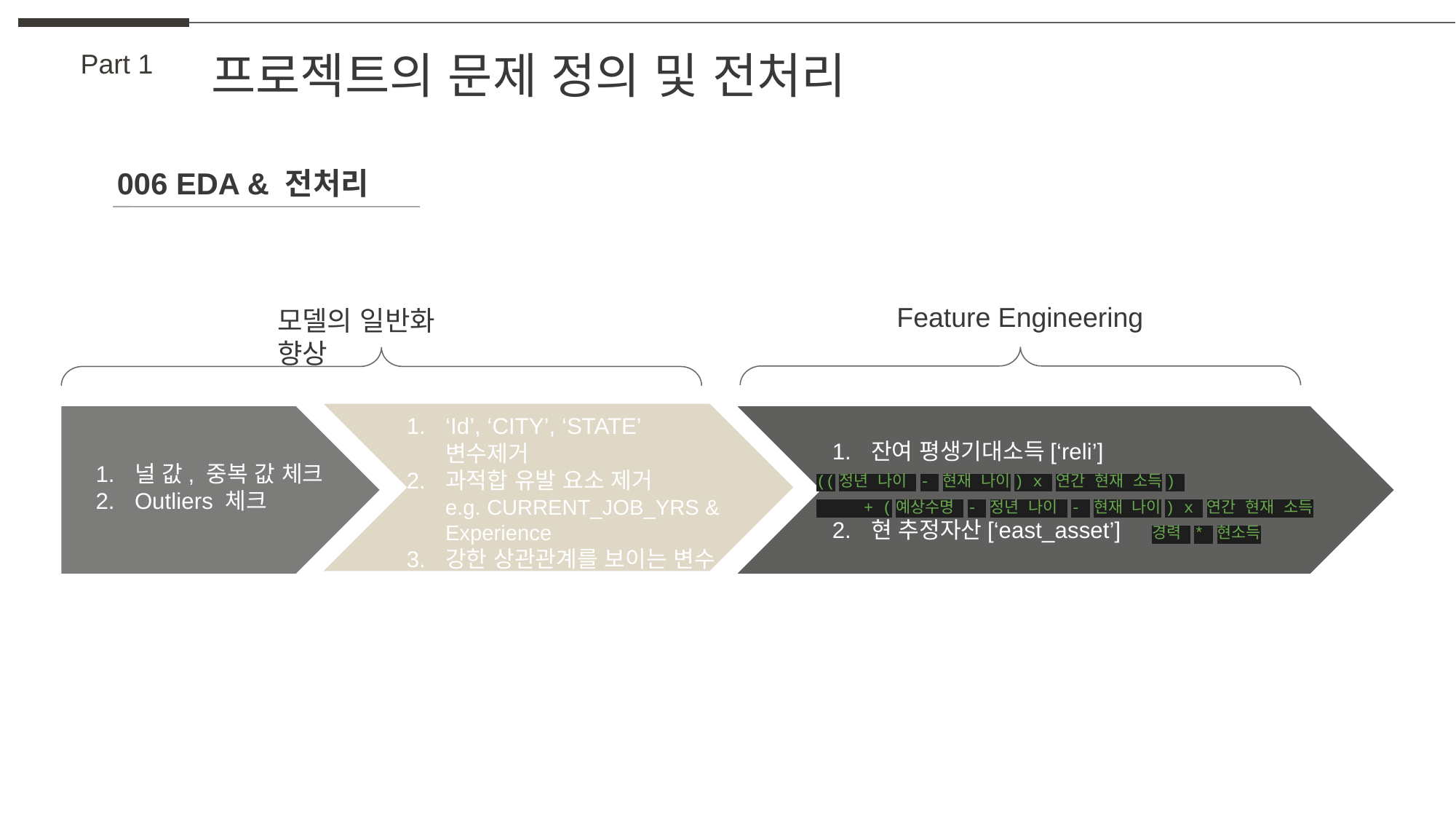

프로젝트의 문제 정의 및 전처리

Part 1

006 EDA & 전처리
Feature Engineering
모델의 일반화 향상

‘Id’, ‘CITY’, ‘STATE’ 변수제거
과적합 유발 요소 제거
e.g. CURRENT_JOB_YRS & Experience
강한 상관관계를 보이는 변수 제거

잔여 평생기대소득[‘reli’]
((정년 나이 - 현재 나이) x 연간 현재 소득)
     + (예상수명 - 정년 나이 - 현재 나이) x 연간 현재 소득
현 추정자산[‘east_asset’]    경력 * 현소득

널 값, 중복 값 체크
Outliers 체크